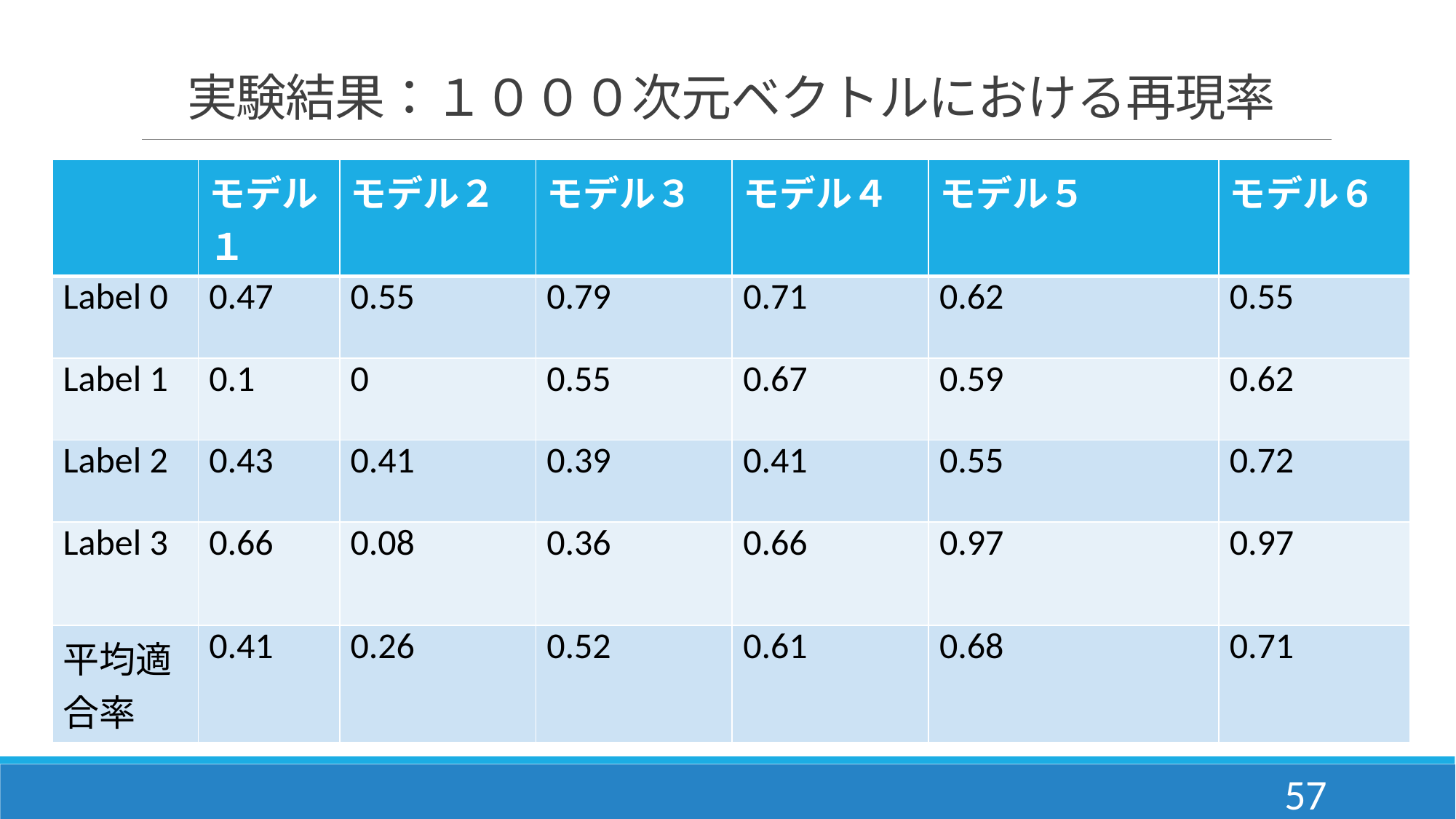

# 実験結果：１０００次元ベクトルにおける再現率
|  | モデル１ | モデル２ | モデル３ | モデル４ | モデル５ | モデル６ |
| --- | --- | --- | --- | --- | --- | --- |
| Label 0 | 0.47 | 0.55 | 0.79 | 0.71 | 0.62 | 0.55 |
| Label 1 | 0.1 | 0 | 0.55 | 0.67 | 0.59 | 0.62 |
| Label 2 | 0.43 | 0.41 | 0.39 | 0.41 | 0.55 | 0.72 |
| Label 3 | 0.66 | 0.08 | 0.36 | 0.66 | 0.97 | 0.97 |
| 平均適合率 | 0.41 | 0.26 | 0.52 | 0.61 | 0.68 | 0.71 |
57